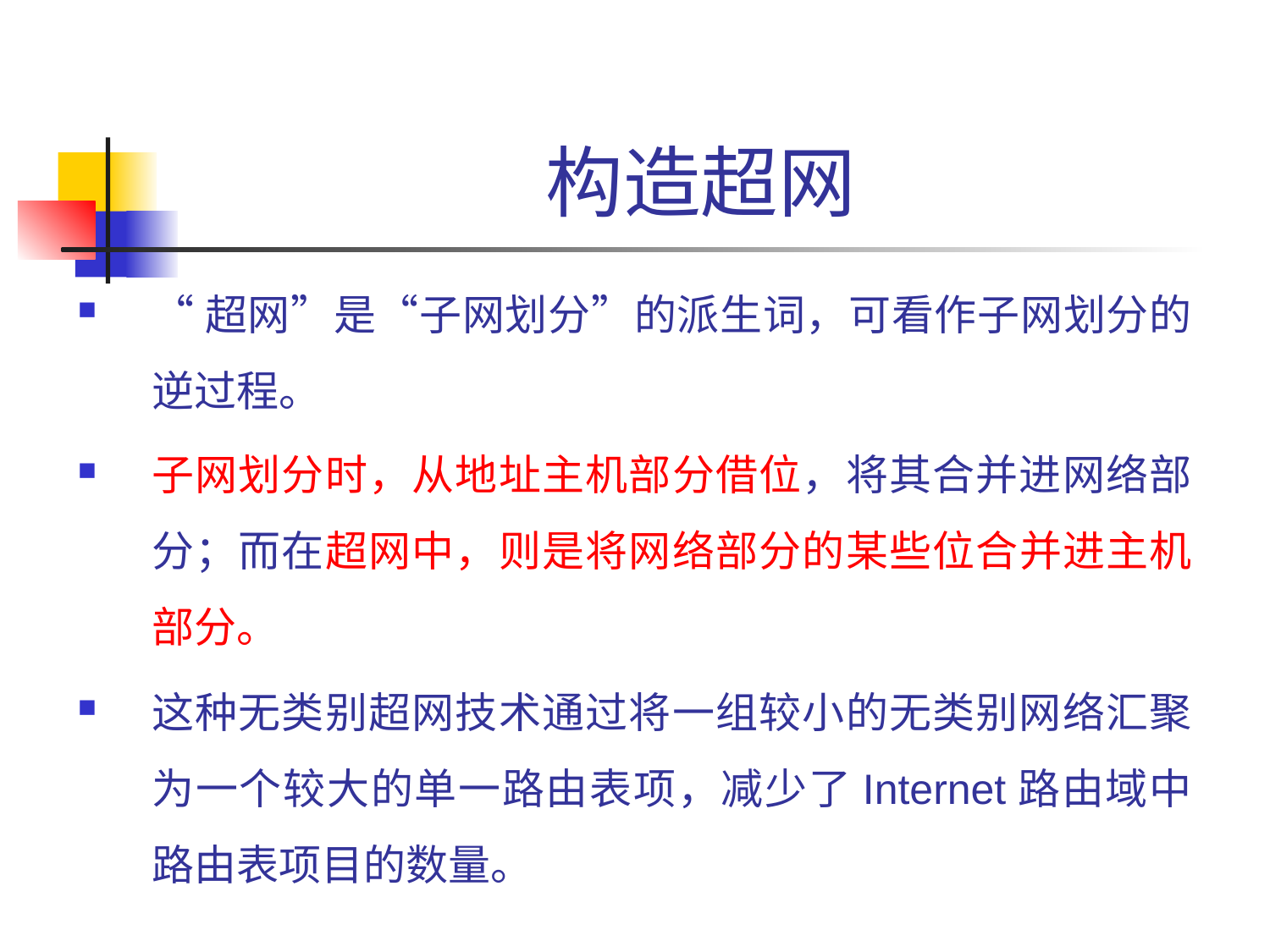

# 构造超网
“超网”是“子网划分”的派生词，可看作子网划分的逆过程。
子网划分时，从地址主机部分借位，将其合并进网络部分；而在超网中，则是将网络部分的某些位合并进主机部分。
这种无类别超网技术通过将一组较小的无类别网络汇聚为一个较大的单一路由表项，减少了Internet路由域中路由表项目的数量。